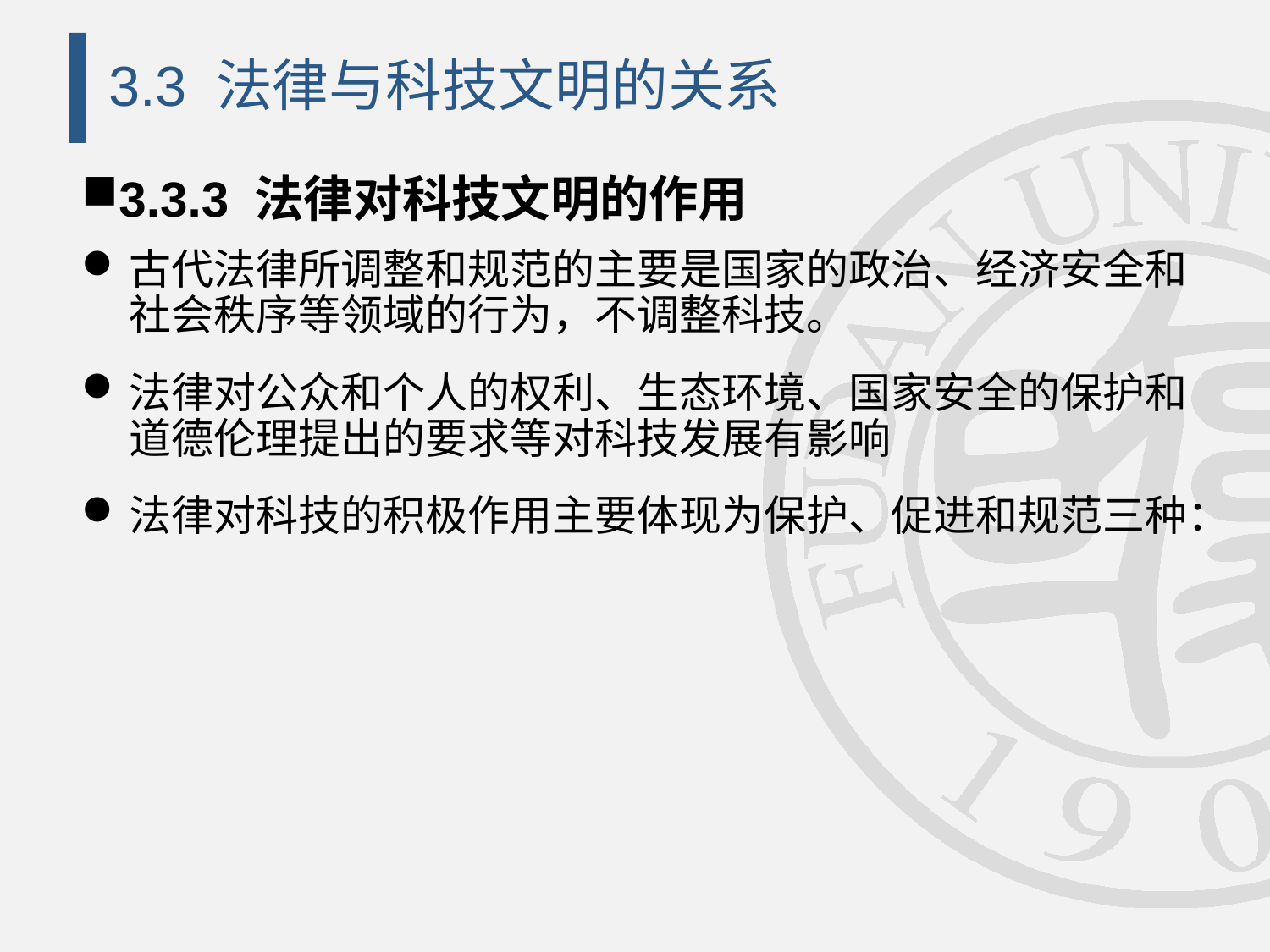

# 3.3 法律与科技文明的关系
3.3.3 法律对科技文明的作用
古代法律所调整和规范的主要是国家的政治、经济安全和社会秩序等领域的行为，不调整科技。
法律对公众和个人的权利、生态环境、国家安全的保护和道德伦理提出的要求等对科技发展有影响
法律对科技的积极作用主要体现为保护、促进和规范三种：